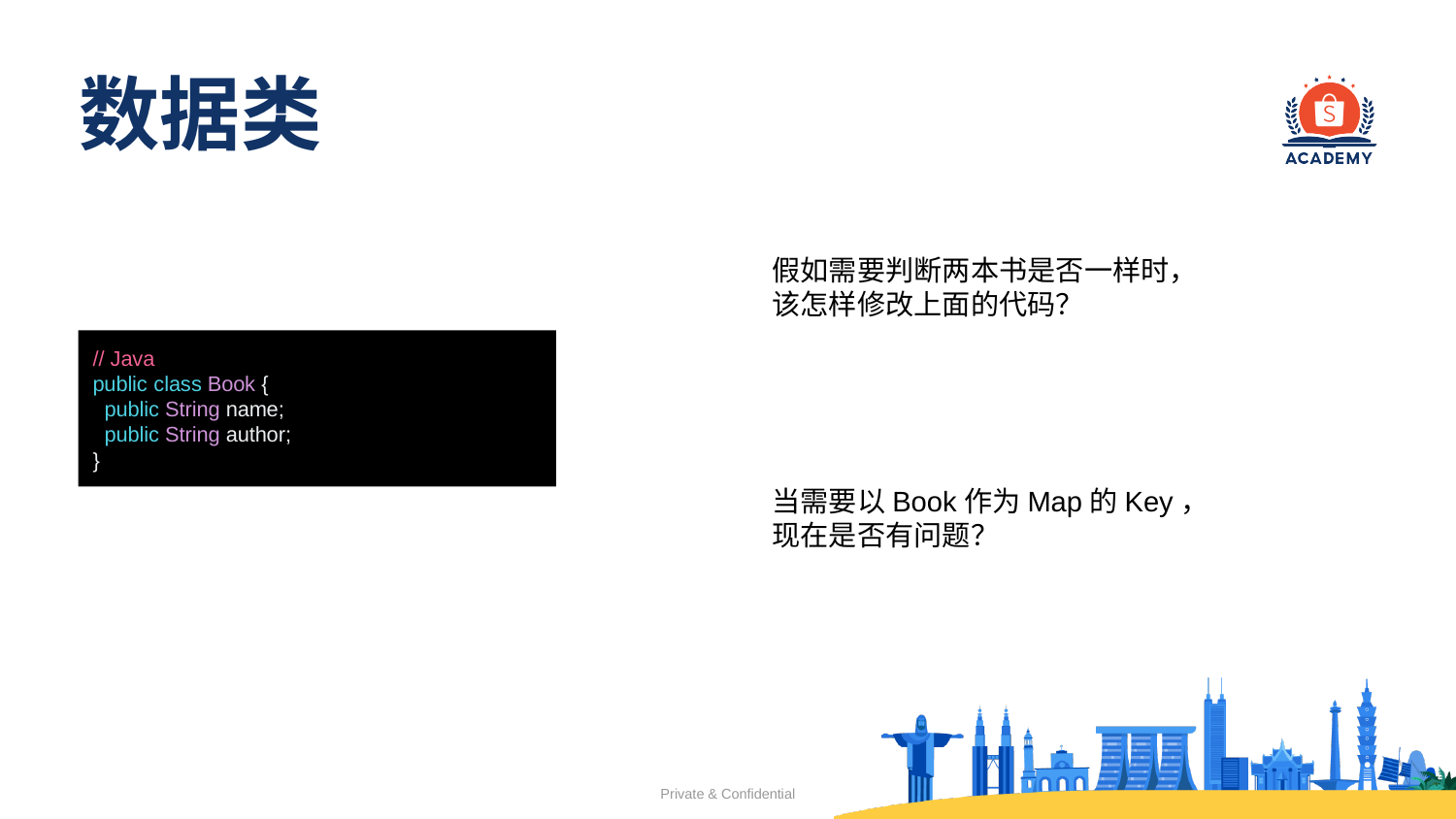

# 数据类
假如需要判断两本书是否一样时，
该怎样修改上面的代码？
// Java
public class Book {
  public String name;
  public String author;
}
当需要以Book作为Map的Key，现在是否有问题？